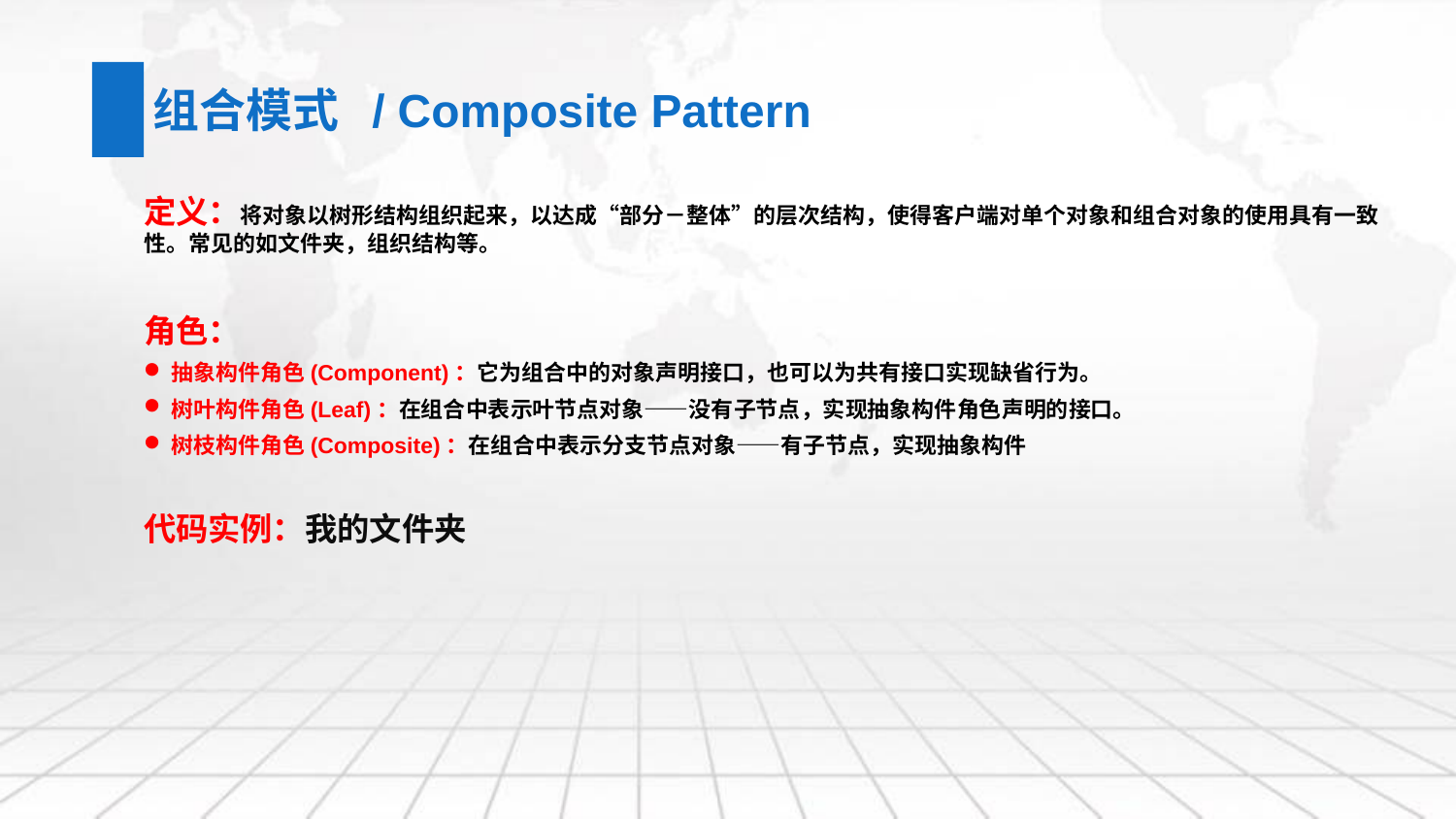

组合模式  / Composite Pattern
定义：将对象以树形结构组织起来，以达成“部分－整体”的层次结构，使得客户端对单个对象和组合对象的使用具有一致性。常见的如文件夹，组织结构等。

角色：
抽象构件角色(Component)：它为组合中的对象声明接口，也可以为共有接口实现缺省行为。
树叶构件角色(Leaf)：在组合中表示叶节点对象——没有子节点，实现抽象构件角色声明的接口。
树枝构件角色(Composite)：在组合中表示分支节点对象——有子节点，实现抽象构件

代码实例：我的文件夹